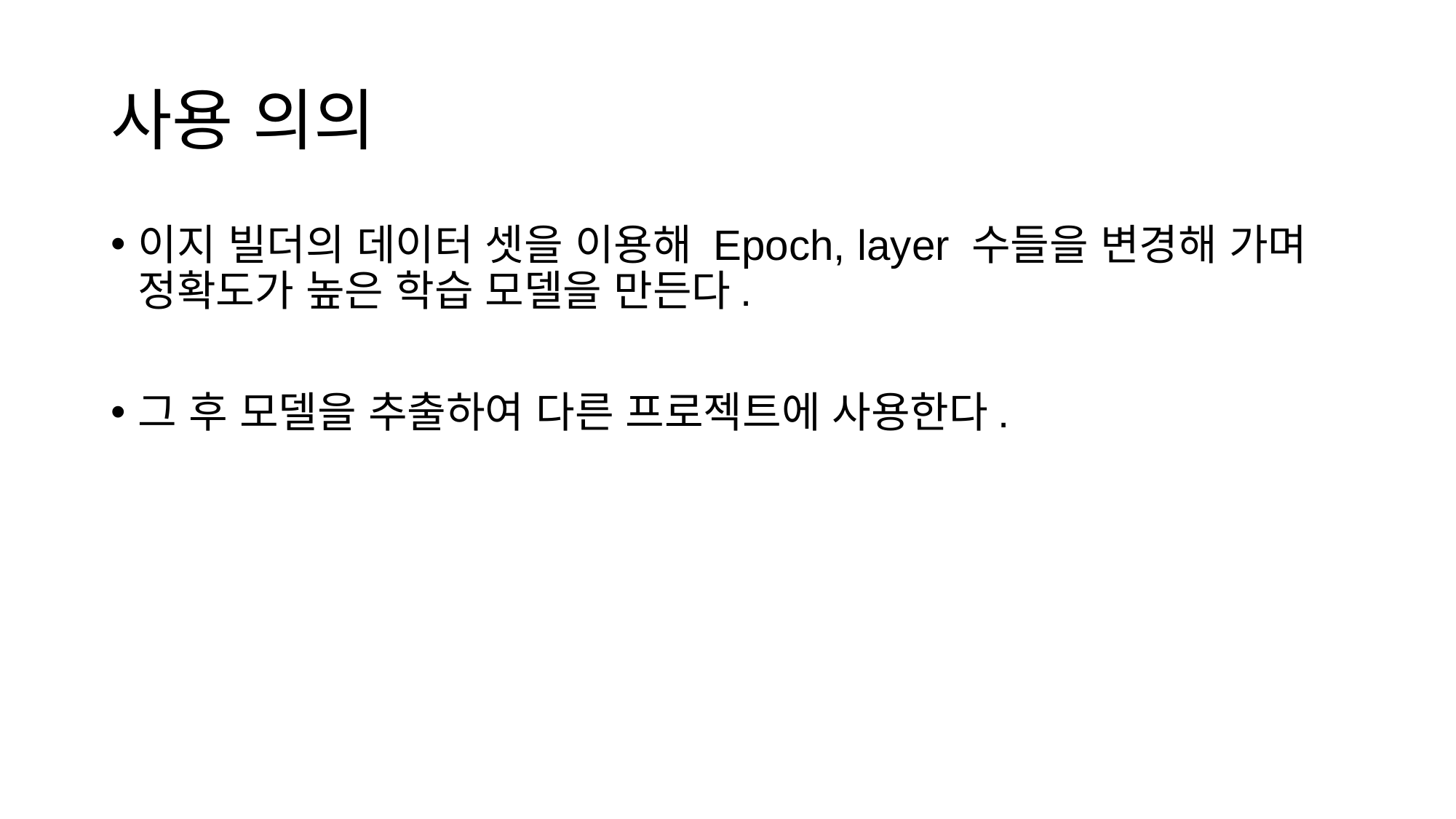

# 사용 의의
이지 빌더의 데이터 셋을 이용해 Epoch, layer 수들을 변경해 가며 정확도가 높은 학습 모델을 만든다.

그 후 모델을 추출하여 다른 프로젝트에 사용한다.